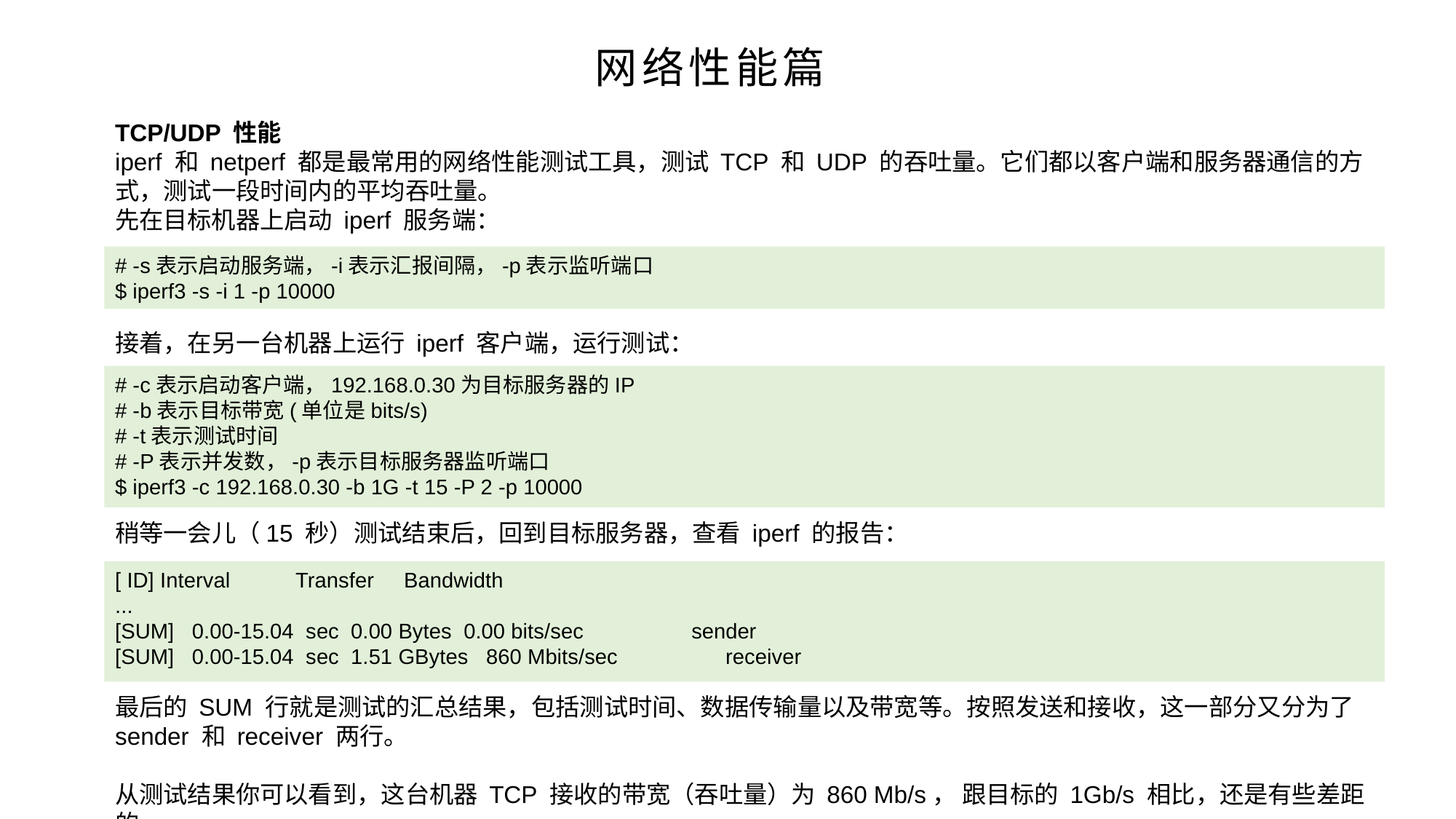

网络性能篇
TCP/UDP 性能
iperf 和 netperf 都是最常用的网络性能测试工具，测试 TCP 和 UDP 的吞吐量。它们都以客户端和服务器通信的方式，测试一段时间内的平均吞吐量。
先在目标机器上启动 iperf 服务端：
# -s表示启动服务端，-i表示汇报间隔，-p表示监听端口
$ iperf3 -s -i 1 -p 10000
接着，在另一台机器上运行 iperf 客户端，运行测试：
# -c表示启动客户端，192.168.0.30为目标服务器的IP
# -b表示目标带宽(单位是bits/s)
# -t表示测试时间
# -P表示并发数，-p表示目标服务器监听端口
$ iperf3 -c 192.168.0.30 -b 1G -t 15 -P 2 -p 10000
稍等一会儿（15 秒）测试结束后，回到目标服务器，查看 iperf 的报告：
[ ID] Interval           Transfer     Bandwidth
...
[SUM]   0.00-15.04  sec  0.00 Bytes  0.00 bits/sec                  sender
[SUM]   0.00-15.04  sec  1.51 GBytes   860 Mbits/sec                  receiver
最后的 SUM 行就是测试的汇总结果，包括测试时间、数据传输量以及带宽等。按照发送和接收，这一部分又分为了 sender 和 receiver 两行。

从测试结果你可以看到，这台机器 TCP 接收的带宽（吞吐量）为 860 Mb/s， 跟目标的 1Gb/s 相比，还是有些差距的。